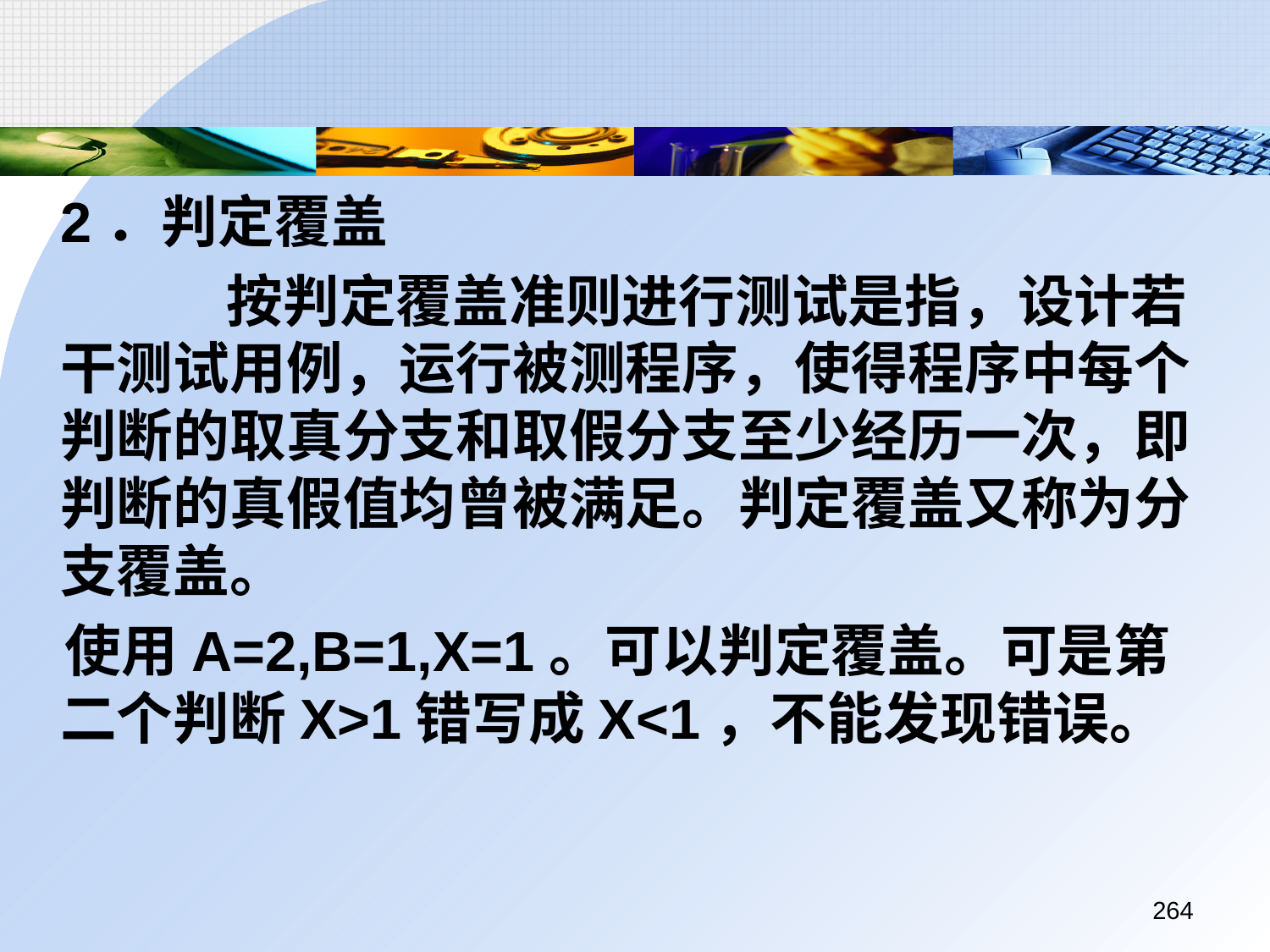

2．判定覆盖
		  按判定覆盖准则进行测试是指，设计若干测试用例，运行被测程序，使得程序中每个判断的取真分支和取假分支至少经历一次，即判断的真假值均曾被满足。判定覆盖又称为分支覆盖。
   使用A=2,B=1,X=1。可以判定覆盖。可是第二个判断X>1错写成X<1，不能发现错误。
264